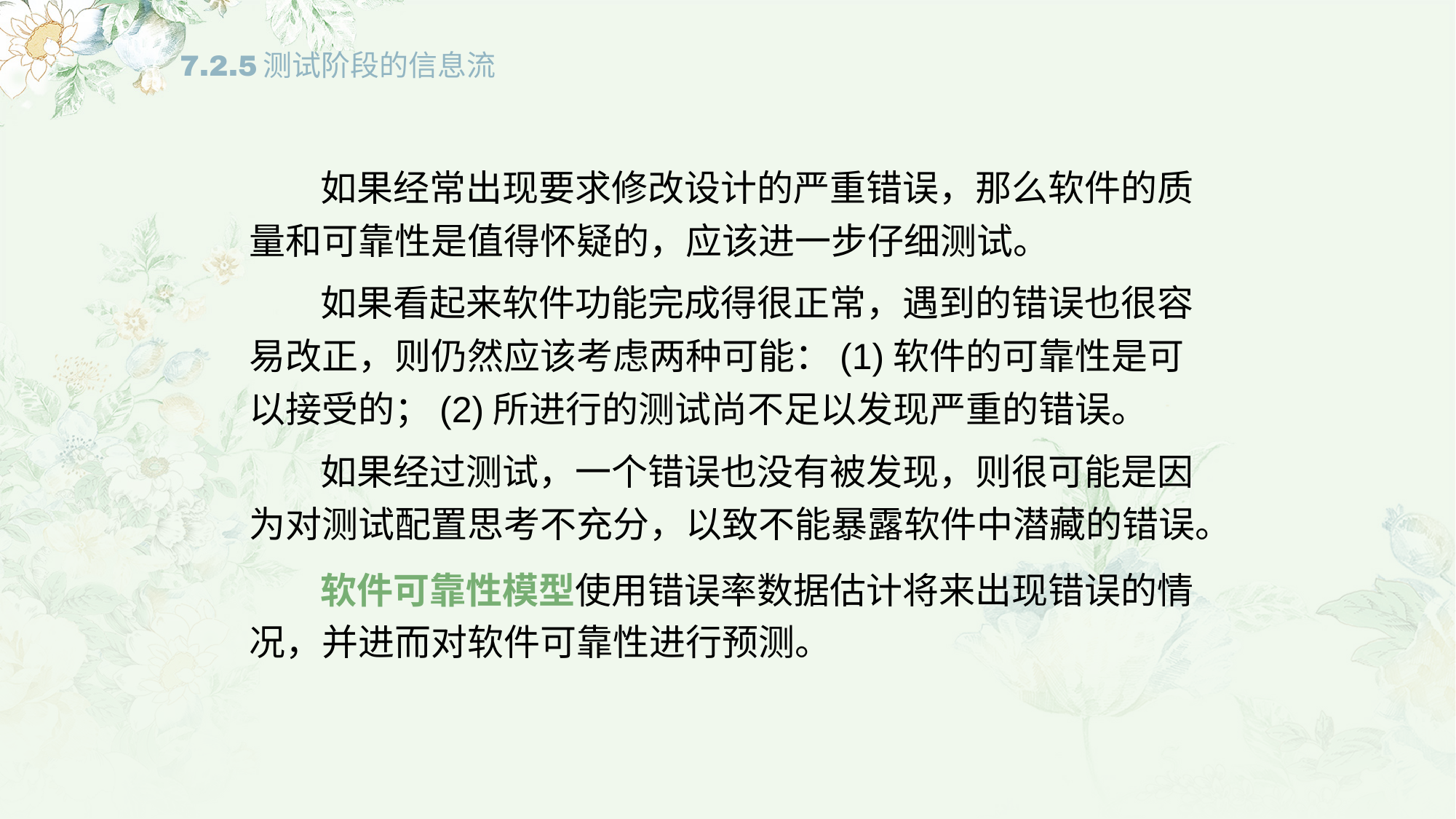

# 7.2.5测试阶段的信息流
 如果经常出现要求修改设计的严重错误，那么软件的质量和可靠性是值得怀疑的，应该进一步仔细测试。
 如果看起来软件功能完成得很正常，遇到的错误也很容易改正，则仍然应该考虑两种可能：(1)软件的可靠性是可以接受的；(2)所进行的测试尚不足以发现严重的错误。
 如果经过测试，一个错误也没有被发现，则很可能是因为对测试配置思考不充分，以致不能暴露软件中潜藏的错误。
 软件可靠性模型使用错误率数据估计将来出现错误的情况，并进而对软件可靠性进行预测。